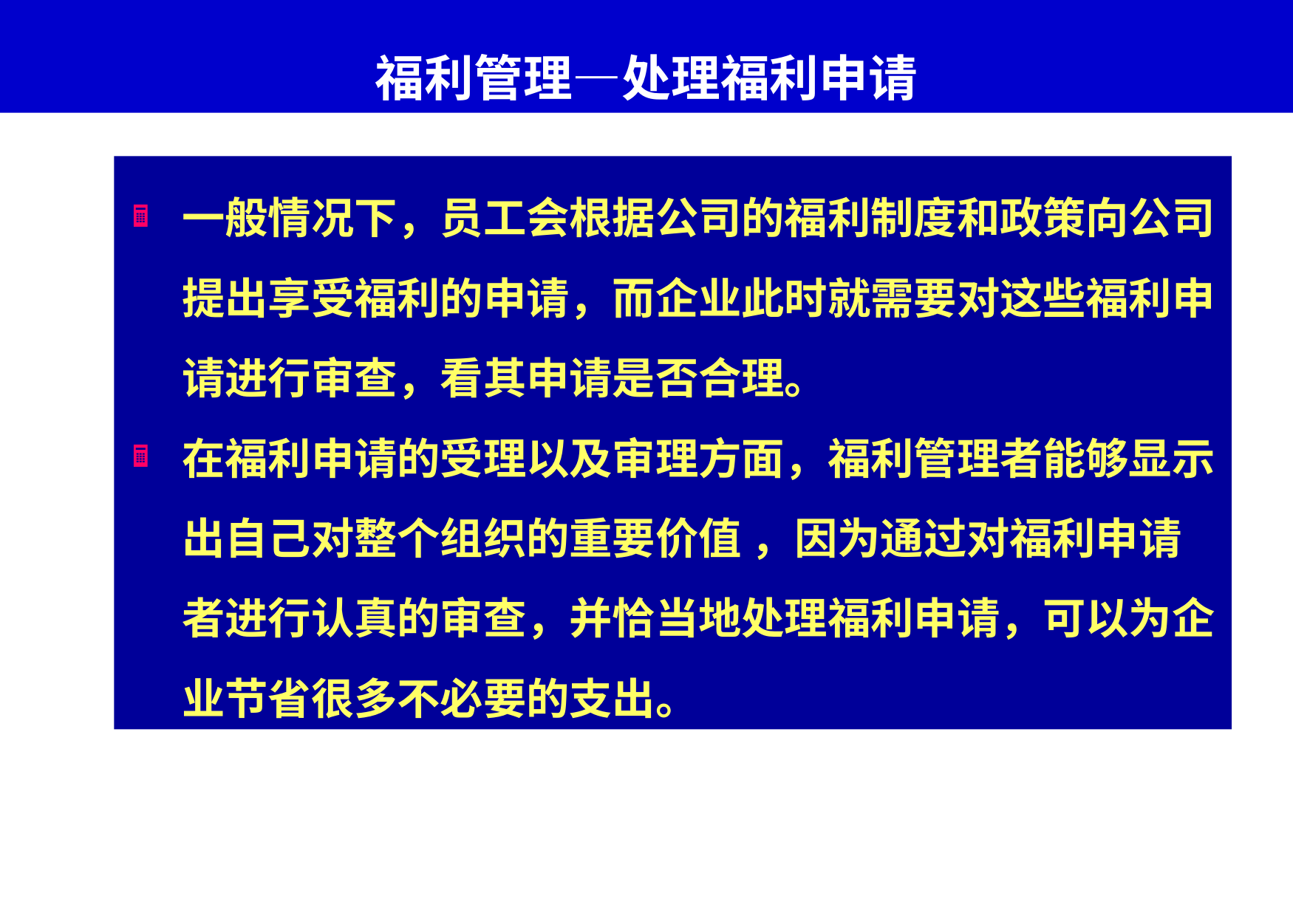

# 福利管理—处理福利申请
一般情况下，员工会根据公司的福利制度和政策向公司提出享受福利的申请，而企业此时就需要对这些福利申请进行审查，看其申请是否合理。
在福利申请的受理以及审理方面，福利管理者能够显示出自己对整个组织的重要价值 ，因为通过对福利申请者进行认真的审查，并恰当地处理福利申请，可以为企业节省很多不必要的支出。